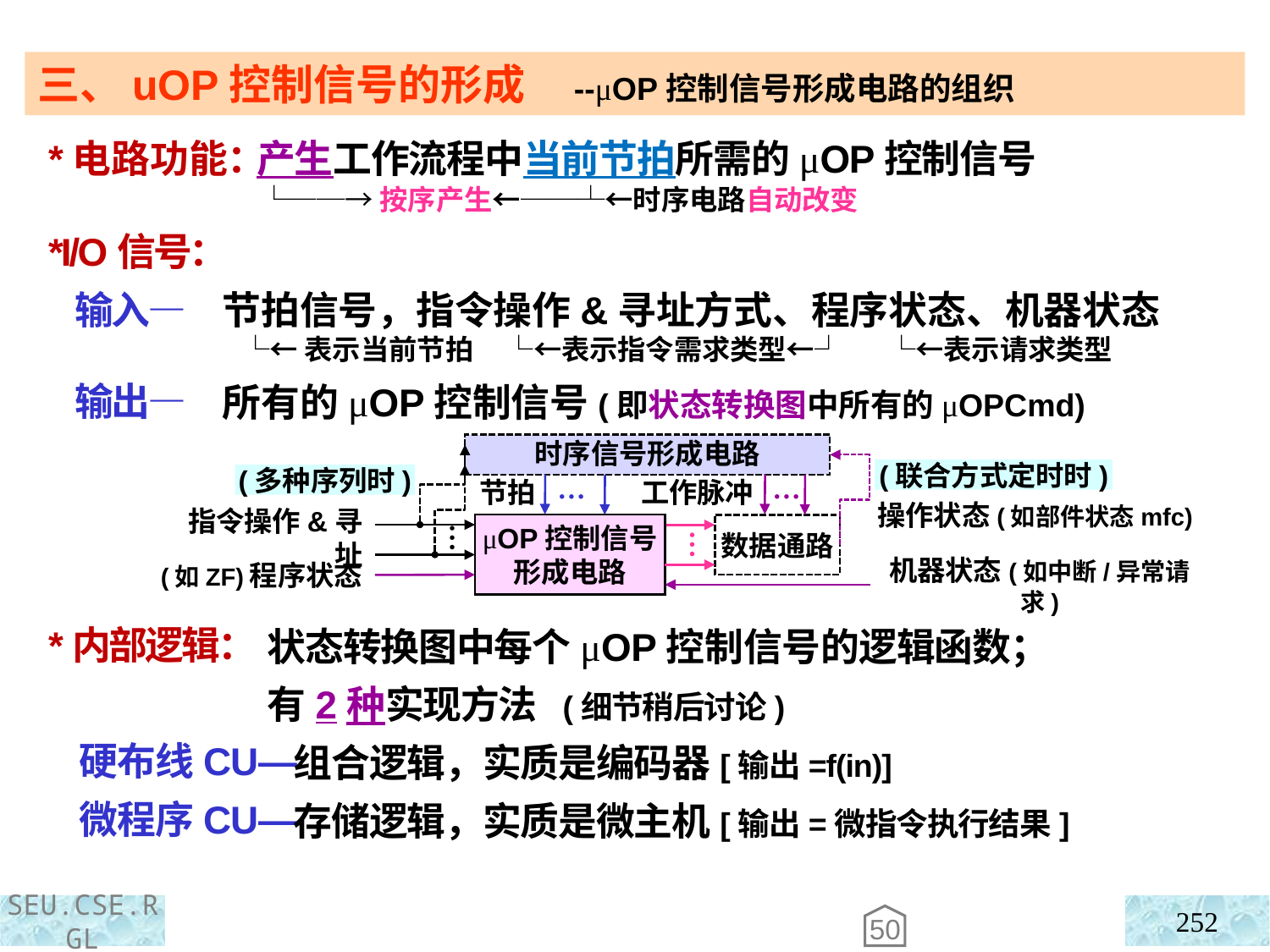

三、uOP控制信号的形成    --μOP控制信号形成电路的组织
 *电路功能：

 *I/O信号：
    输入—

    输出—

 *内部逻辑：

    硬布线CU—
    微程序CU—
   产生工作流程中当前节拍所需的μOP控制信号
      └──→按序产生←──┴←时序电路自动改变

节拍信号，指令操作&寻址方式、程序状态、机器状态
   └←表示当前节拍     └←表示指令需求类型←┘       └←表示请求类型
所有的μOP控制信号(即状态转换图中所有的μOPCmd)
时序信号形成电路
(联合方式定时时)
(多种序列时)
工作脉冲
节拍
…
…
操作状态(如部件状态mfc)
μOP控制信号
形成电路
数据通路
指令操作&寻址
…
…
(如ZF)程序状态
机器状态(如中断/异常请求)
状态转换图中每个μOP控制信号的逻辑函数；
有2种实现方法  (细节稍后讨论)
  组合逻辑，实质是编码器[输出=f(in)]
  存储逻辑，实质是微主机[输出=微指令执行结果]
252
50